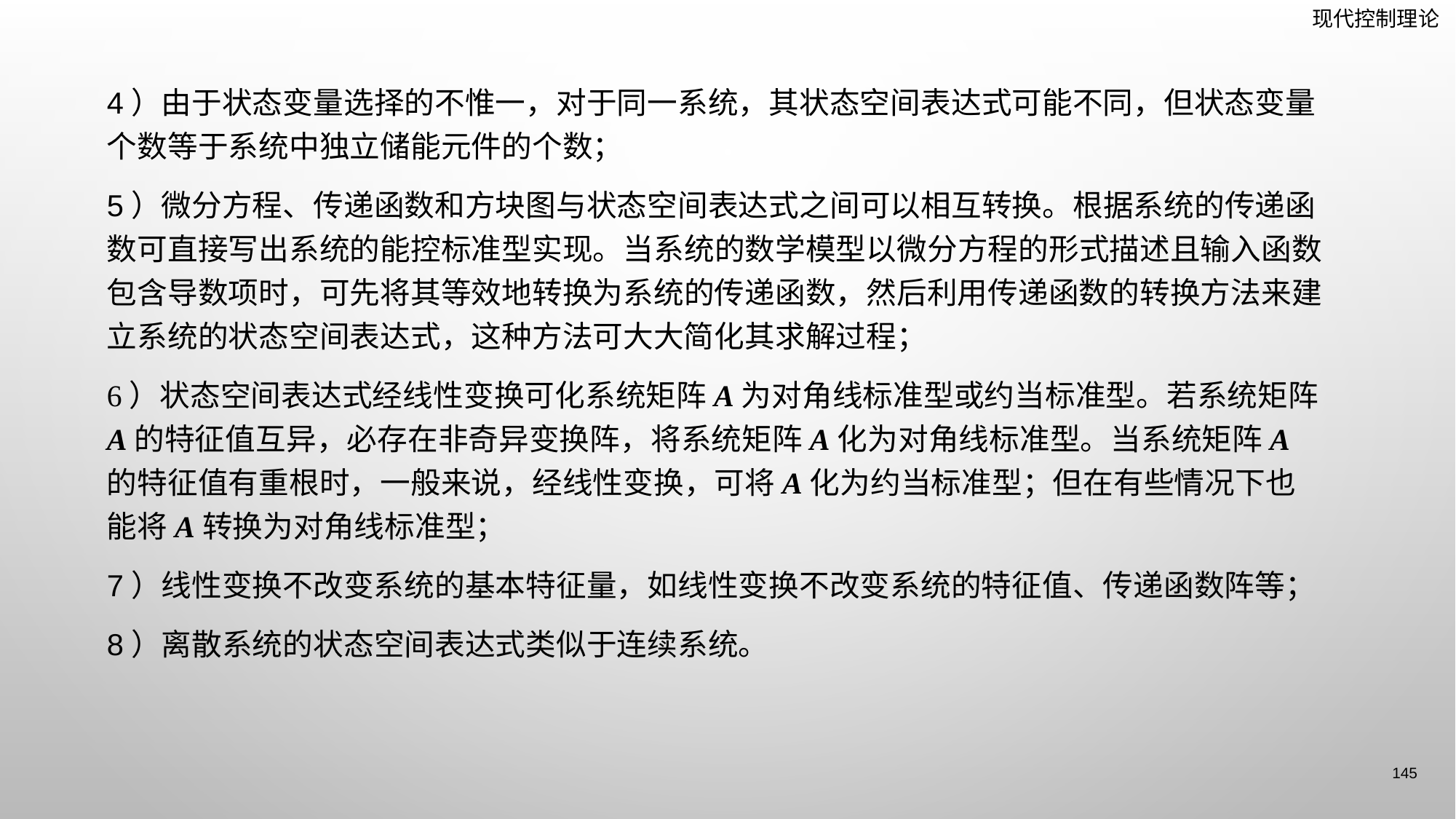

4）由于状态变量选择的不惟一，对于同一系统，其状态空间表达式可能不同，但状态变量个数等于系统中独立储能元件的个数；
5）微分方程、传递函数和方块图与状态空间表达式之间可以相互转换。根据系统的传递函数可直接写出系统的能控标准型实现。当系统的数学模型以微分方程的形式描述且输入函数包含导数项时，可先将其等效地转换为系统的传递函数，然后利用传递函数的转换方法来建立系统的状态空间表达式，这种方法可大大简化其求解过程；
6）状态空间表达式经线性变换可化系统矩阵A为对角线标准型或约当标准型。若系统矩阵A的特征值互异，必存在非奇异变换阵，将系统矩阵A化为对角线标准型。当系统矩阵A的特征值有重根时，一般来说，经线性变换，可将A化为约当标准型；但在有些情况下也能将A转换为对角线标准型；
7）线性变换不改变系统的基本特征量，如线性变换不改变系统的特征值、传递函数阵等；
8）离散系统的状态空间表达式类似于连续系统。
145